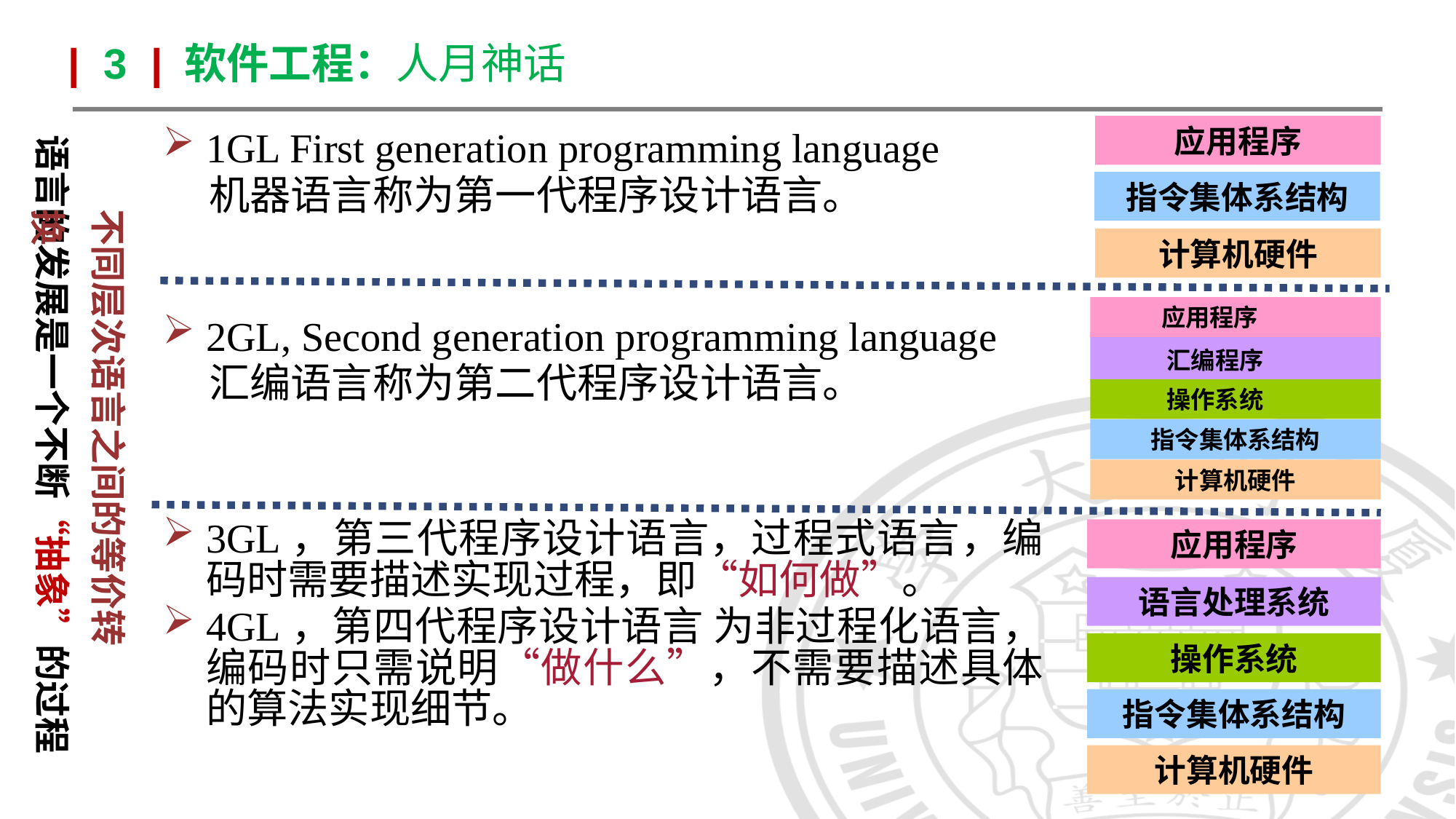

|  3  | 软件工程：人月神话
应用程序
指令集体系结构
计算机硬件
语言的发展是一个不断“抽象”的过程
1GL First generation programming language
    机器语言称为第一代程序设计语言。

2GL, Second generation programming language
    汇编语言称为第二代程序设计语言。

不同层次语言之间的等价转换
          应用程序
        汇编程序
           操作系统
指令集体系结构
计算机硬件
3GL，第三代程序设计语言，过程式语言，编码时需要描述实现过程，即“如何做”。
4GL，第四代程序设计语言 为非过程化语言，编码时只需说明“做什么”，不需要描述具体的算法实现细节。

应用程序
语言处理系统
操作系统
指令集体系结构
计算机硬件